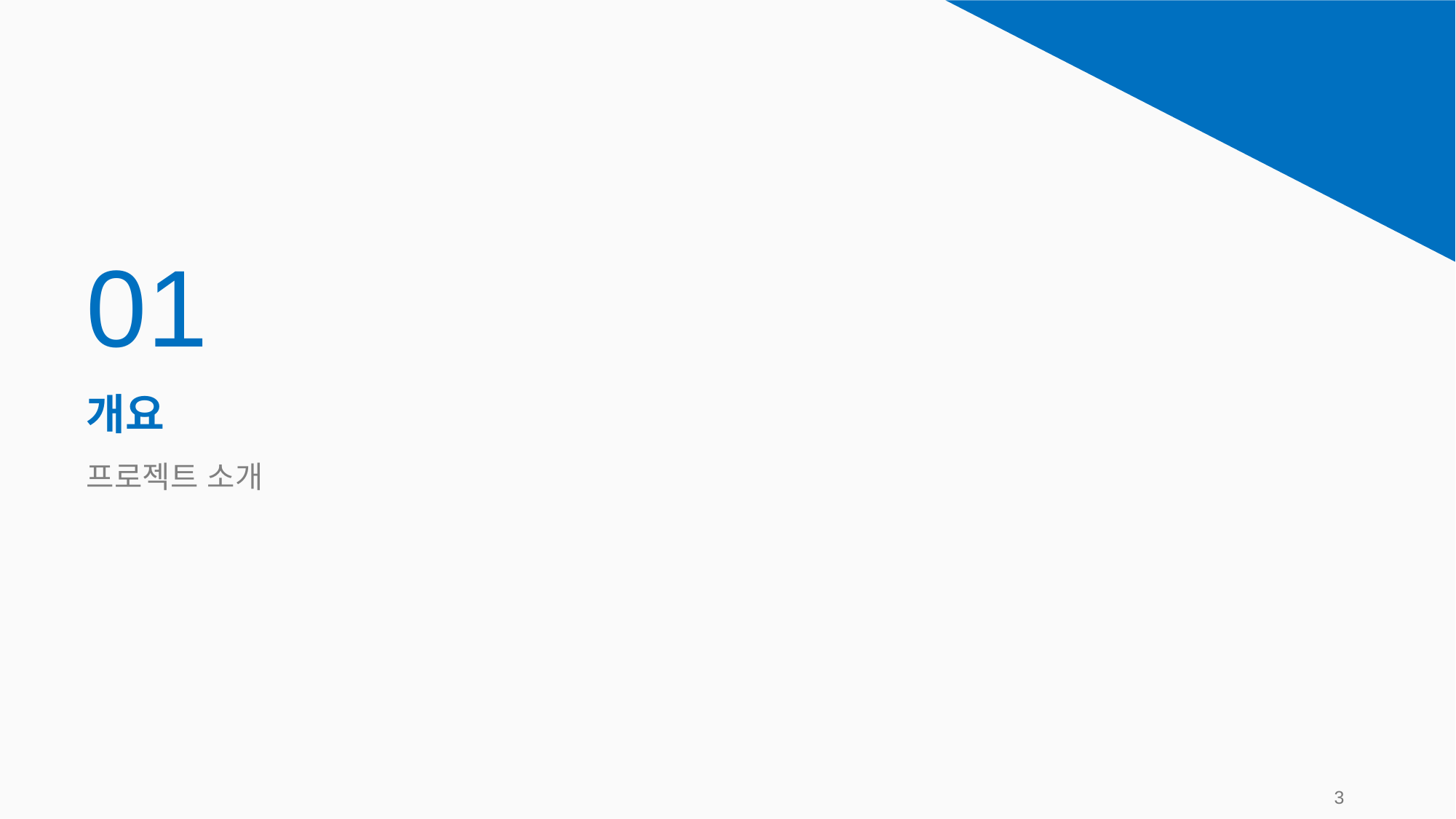

| 01 |
| --- |
| 개요 |
| 프로젝트 소개 |
|  |
3